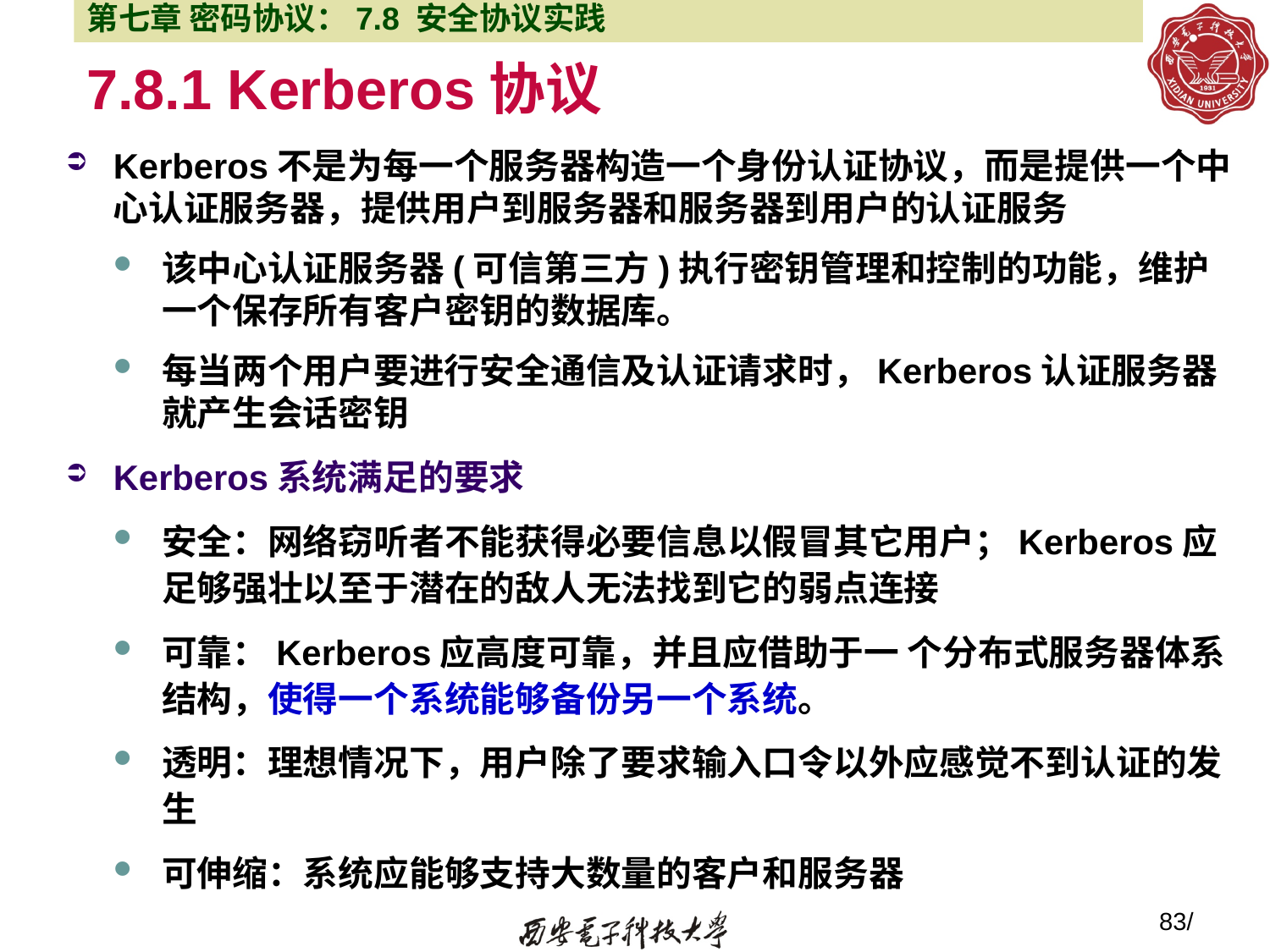

第七章 密码协议：7.8 安全协议实践
# 7.8.1 Kerberos协议
Kerberos不是为每一个服务器构造一个身份认证协议，而是提供一个中心认证服务器，提供用户到服务器和服务器到用户的认证服务
该中心认证服务器(可信第三方)执行密钥管理和控制的功能，维护一个保存所有客户密钥的数据库。
每当两个用户要进行安全通信及认证请求时，Kerberos认证服务器就产生会话密钥
Kerberos系统满足的要求
安全：网络窃听者不能获得必要信息以假冒其它用户；Kerberos应足够强壮以至于潜在的敌人无法找到它的弱点连接
可靠：Kerberos应高度可靠，并且应借助于一 个分布式服务器体系结构，使得一个系统能够备份另一个系统。
透明：理想情况下，用户除了要求输入口令以外应感觉不到认证的发生
可伸缩：系统应能够支持大数量的客户和服务器
83/